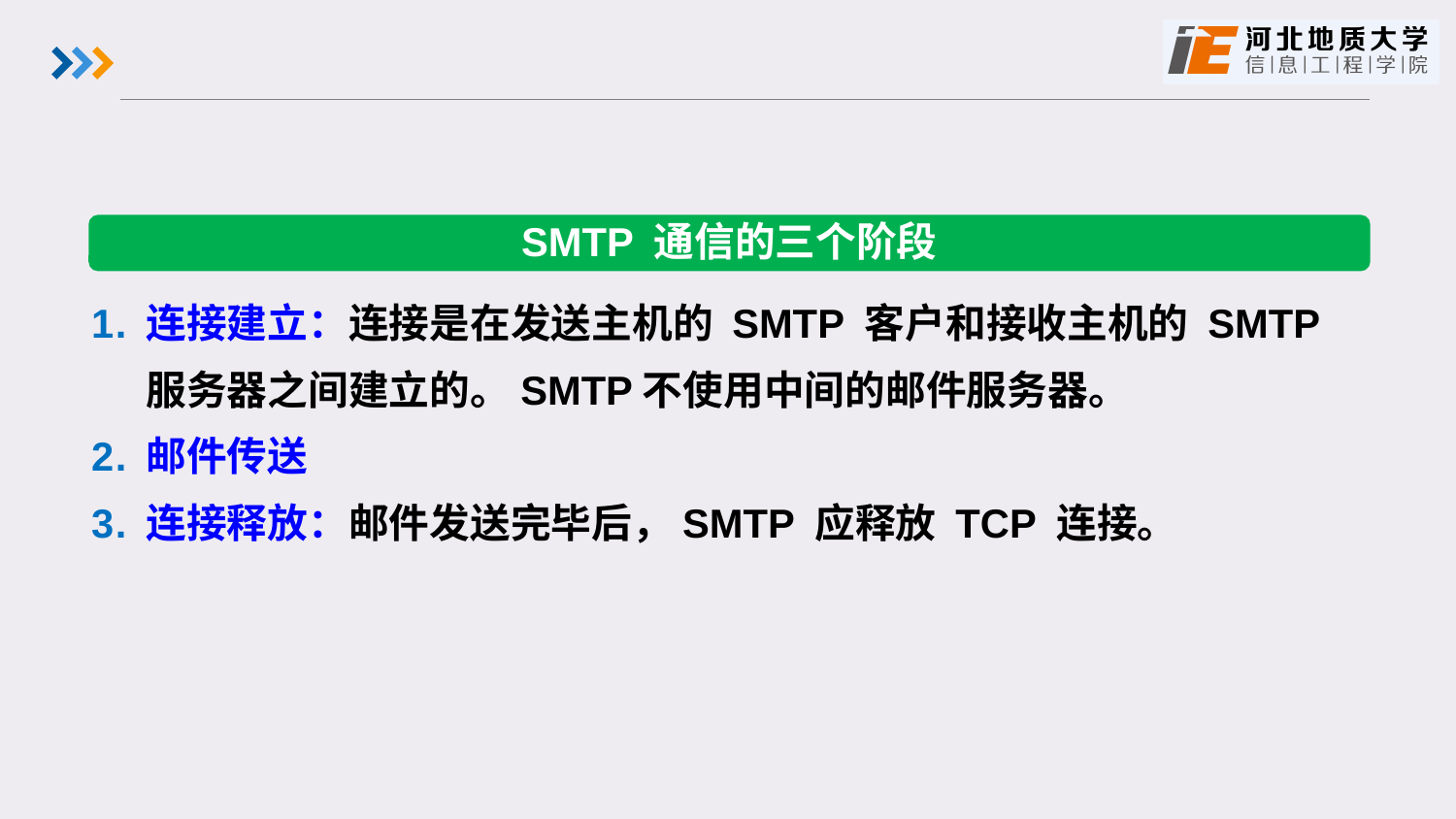

SMTP 通信的三个阶段

连接建立：连接是在发送主机的 SMTP 客户和接收主机的 SMTP 服务器之间建立的。SMTP不使用中间的邮件服务器。
邮件传送
连接释放：邮件发送完毕后，SMTP 应释放 TCP 连接。